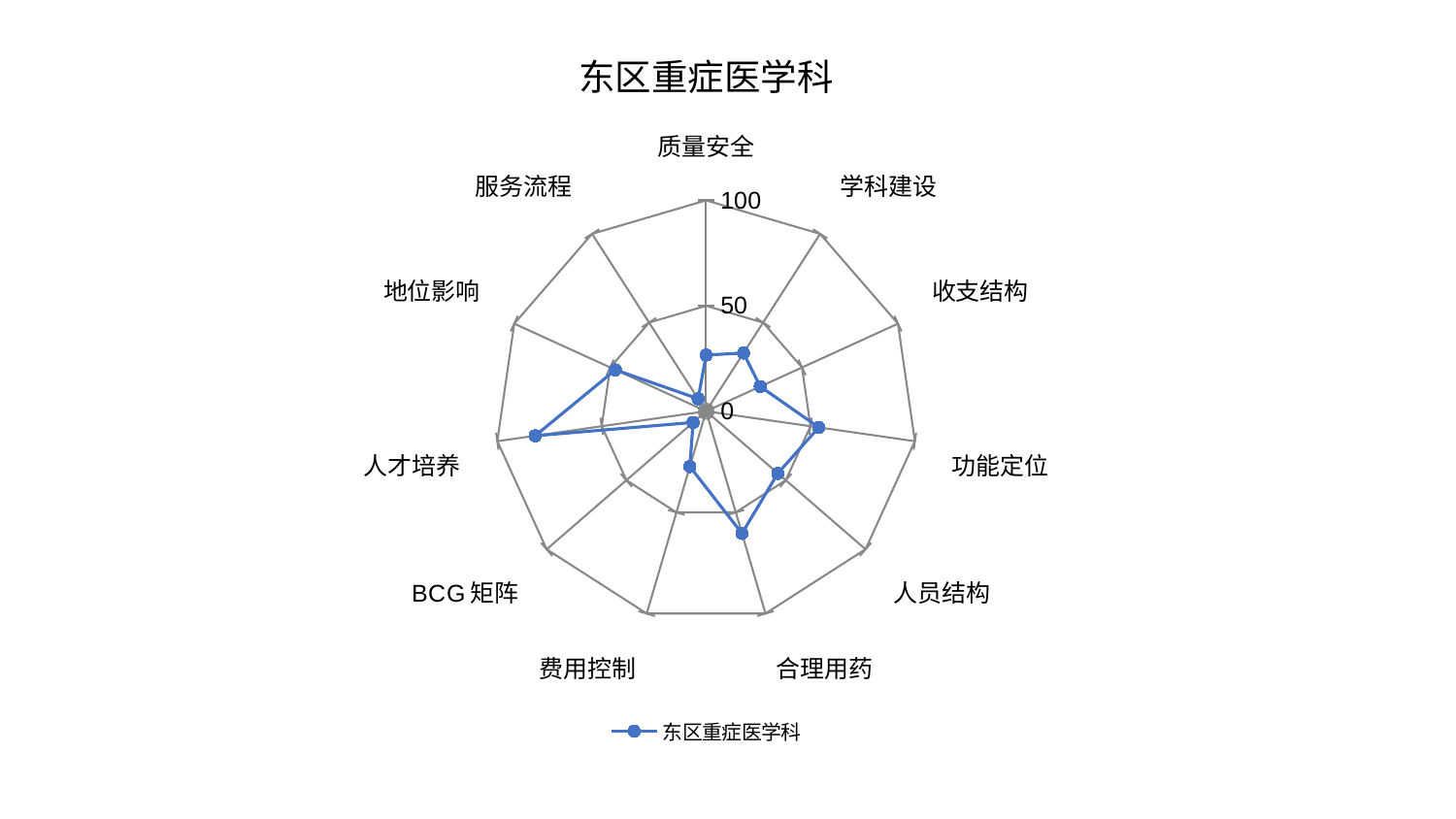

### Chart: 东区重症医学科

| Category | 东区重症医学科 |
|---|---|
| 质量安全 | 26.63867028040745 |
| 学科建设 | 32.83679281784618 |
| 收支结构 | 28.24149254940553 |
| 功能定位 | 53.96315066492209 |
| 人员结构 | 45.01430057517113 |
| 合理用药 | 60.418948706555796 |
| 费用控制 | 27.376149655467326 |
| BCG矩阵 | 8.169484176688814 |
| 人才培养 | 81.86022853627856 |
| 地位影响 | 47.268563619968745 |
| 服务流程 | 7.020303368819615 |
124